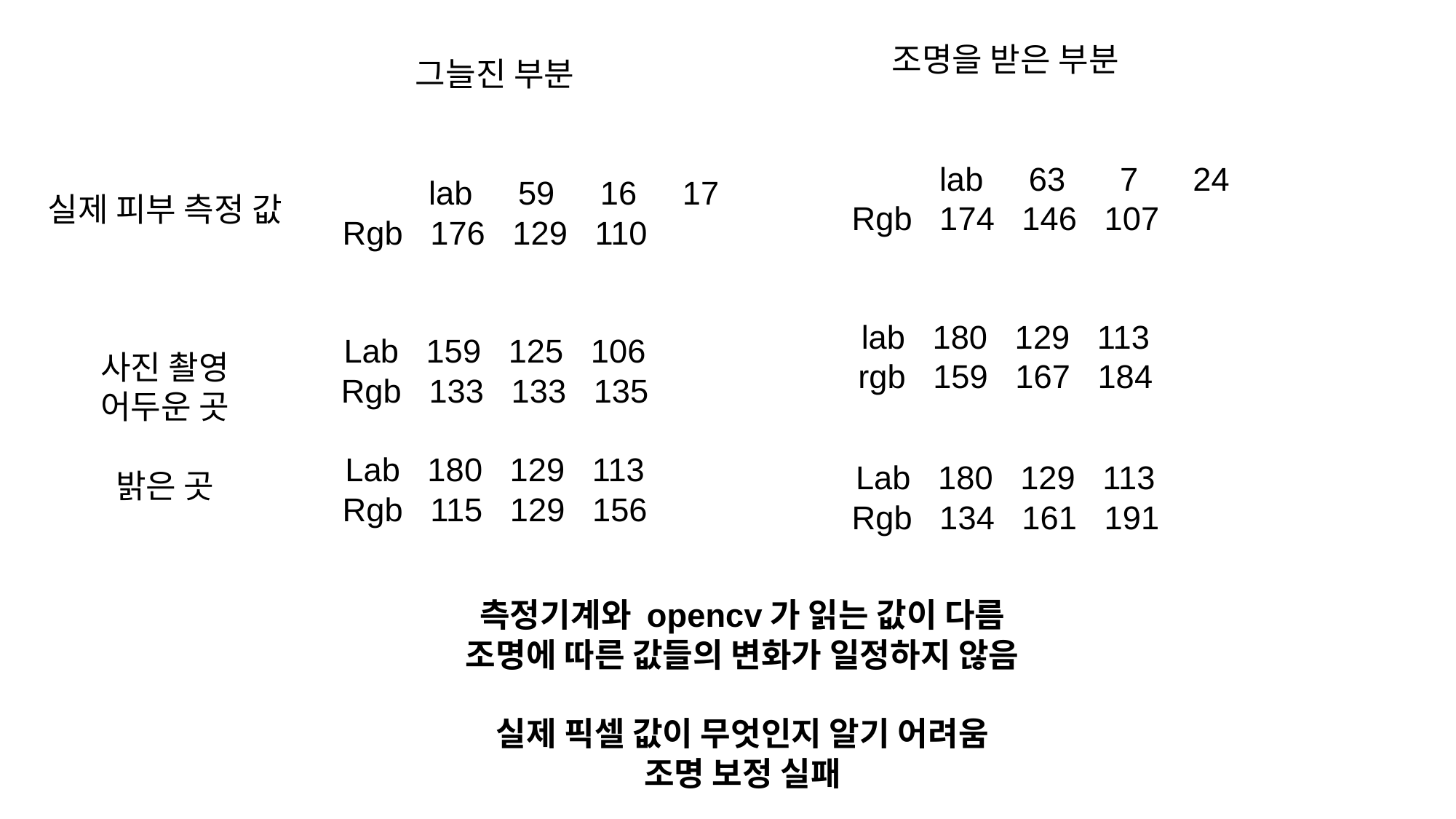

조명을 받은 부분

		     lab     63      7      24
Rgb   174   146   107

lab   180   129   113
rgb   159   167   184

Lab   180   129   113
Rgb   134   161   191
그늘진 부분

		     lab     59     16     17
Rgb   176   129   110

Lab   159   125   106
Rgb   133   133   135

Lab   180   129   113
Rgb   115   129   156

실제 피부 측정 값

사진 촬영
어두운 곳

밝은 곳
측정기계와 opencv가 읽는 값이 다름
조명에 따른 값들의 변화가 일정하지 않음

실제 픽셀 값이 무엇인지 알기 어려움
조명 보정 실패